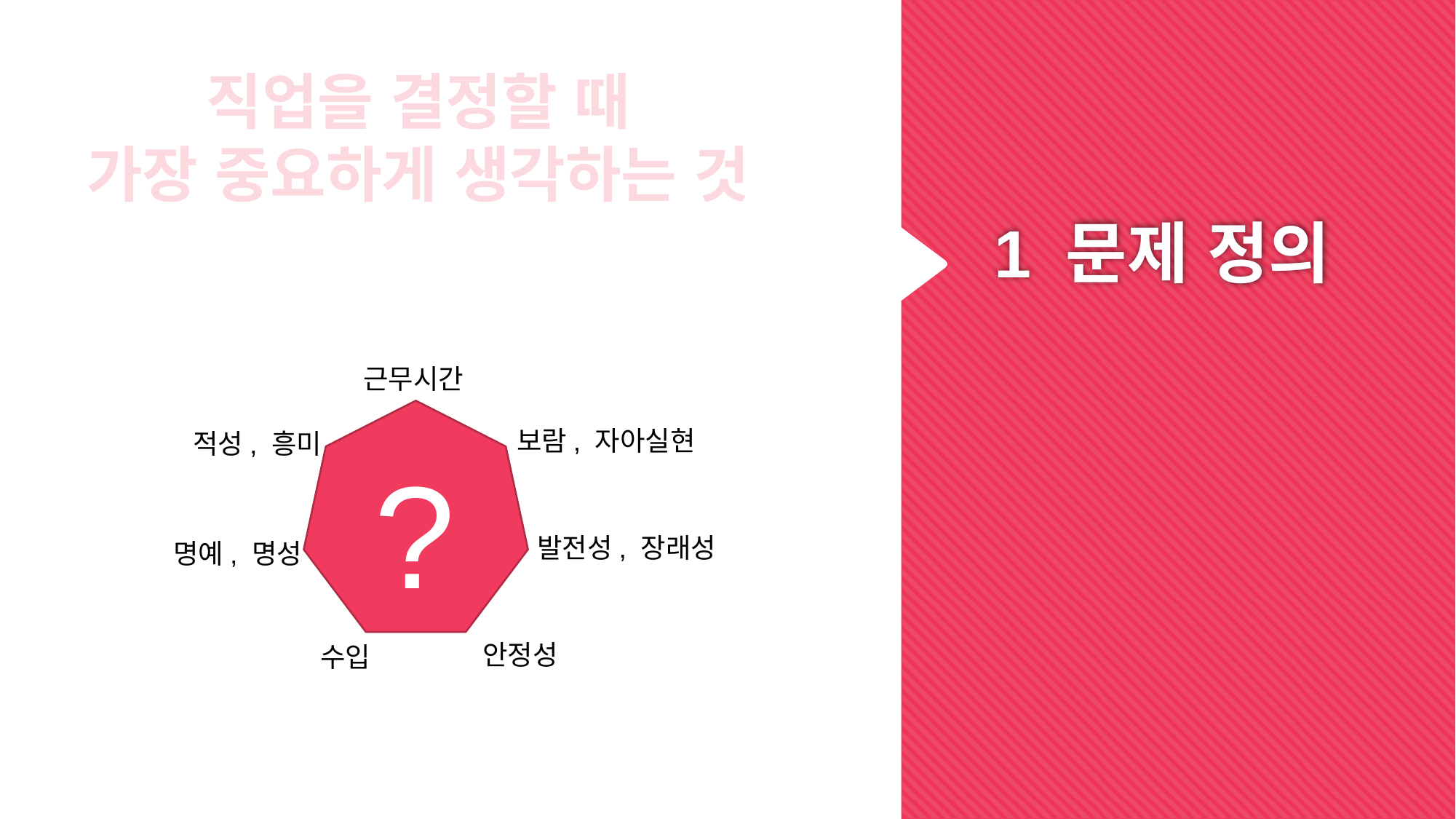

직업을 결정할 때
가장 중요하게 생각하는 것
# 1 문제 정의
근무시간

보람, 자아실현
적성, 흥미
?
발전성, 장래성
명예, 명성
안정성
수입
직업을 결정할 때
가장 중요하게 생각하는 것은?